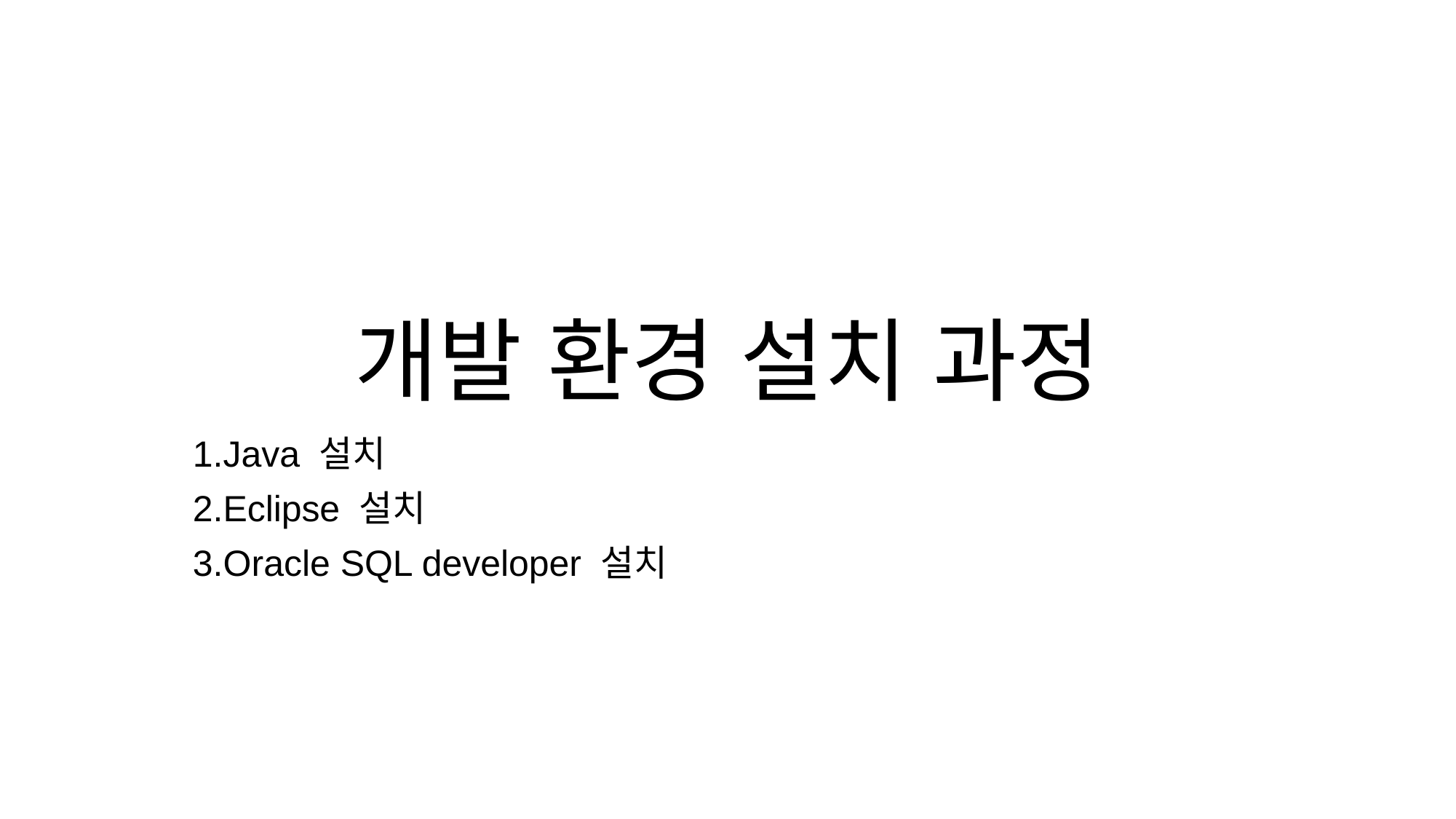

# 개발 환경 설치 과정
1.Java 설치
2.Eclipse 설치
3.Oracle SQL developer 설치